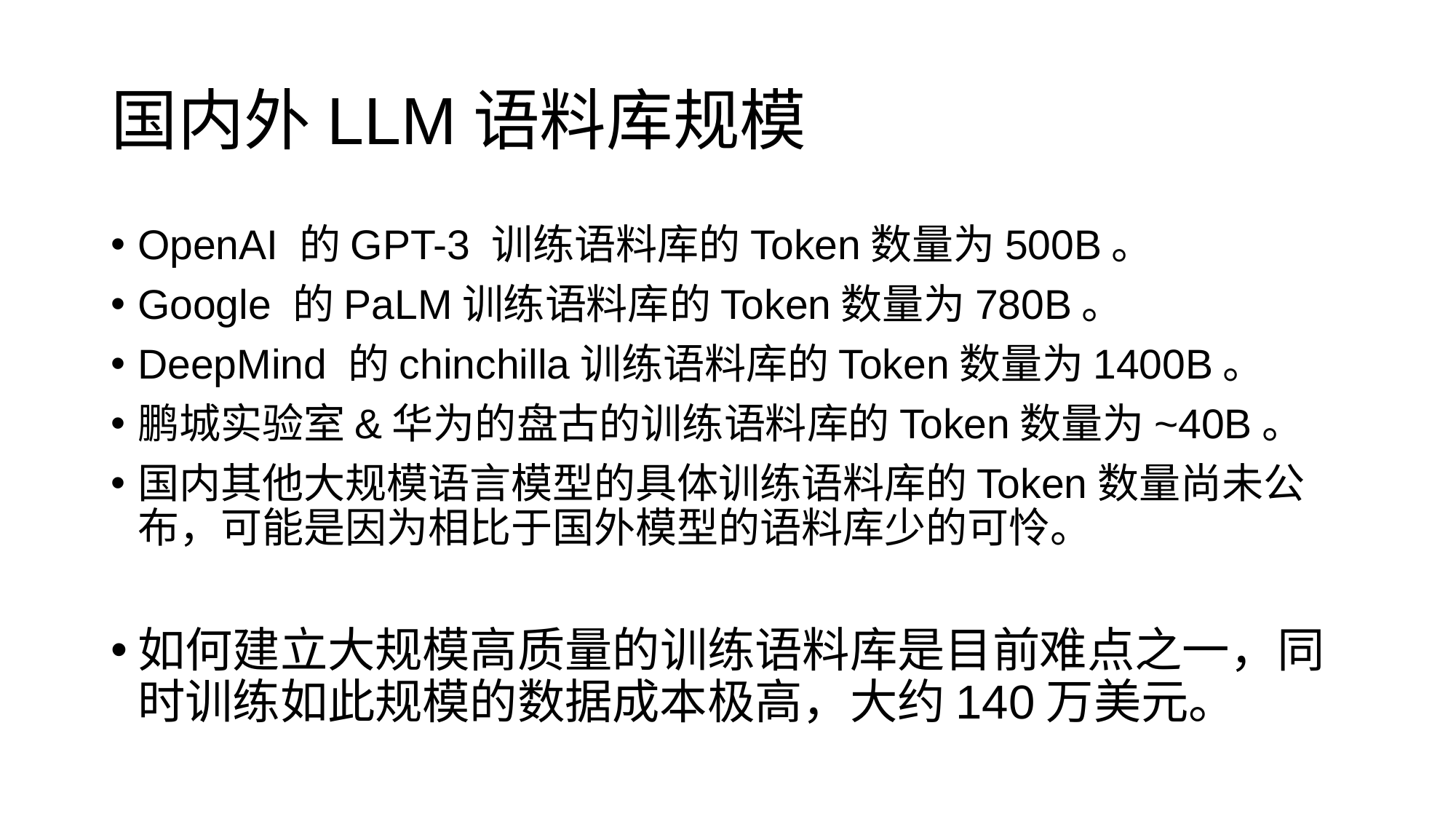

# 国内外LLM语料库规模
OpenAI 的GPT-3 训练语料库的Token数量为500B。
Google 的PaLM训练语料库的Token数量为780B。
DeepMind 的chinchilla训练语料库的Token数量为1400B。
鹏城实验室&华为的盘古的训练语料库的Token数量为~40B。
国内其他大规模语言模型的具体训练语料库的Token数量尚未公布，可能是因为相比于国外模型的语料库少的可怜。

如何建立大规模高质量的训练语料库是目前难点之一，同时训练如此规模的数据成本极高，大约140万美元。